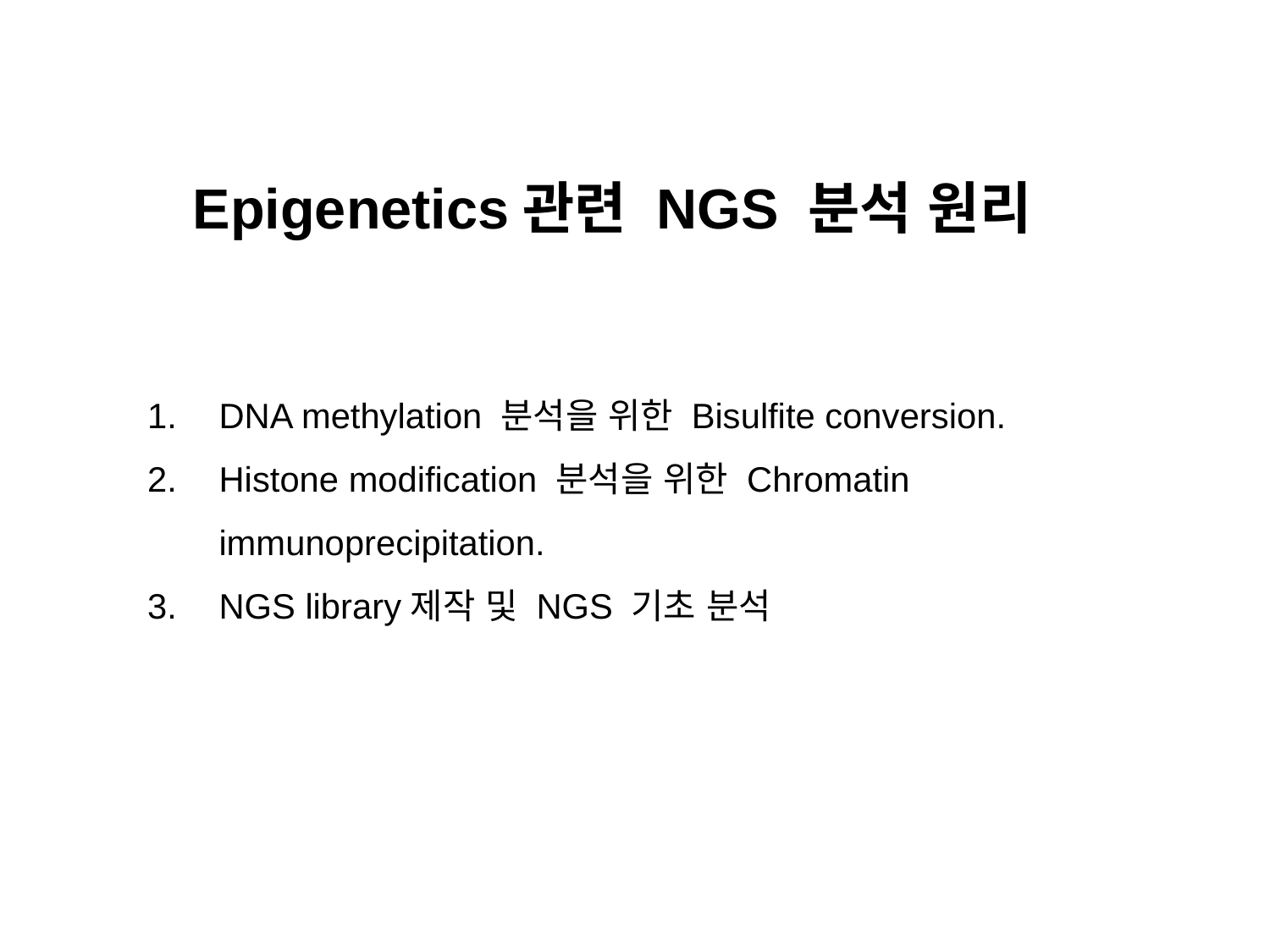

Epigenetics관련 NGS 분석 원리
DNA methylation 분석을 위한 Bisulfite conversion.
Histone modification 분석을 위한 Chromatin immunoprecipitation.
NGS library제작 및 NGS 기초 분석